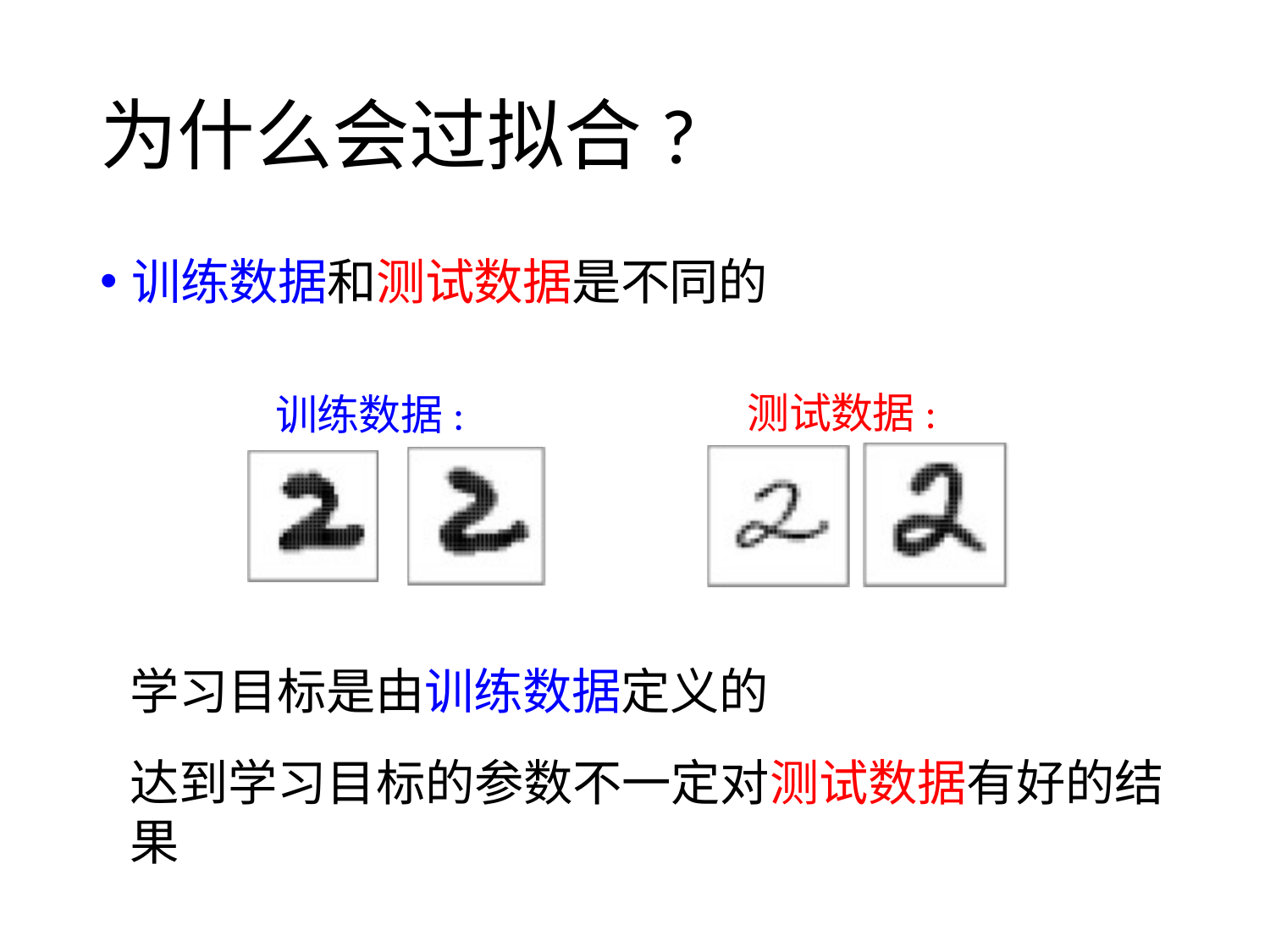

# 为什么会过拟合?
训练数据和测试数据是不同的
测试数据:
训练数据:

学习目标是由训练数据定义的
达到学习目标的参数不一定对测试数据有好的结果